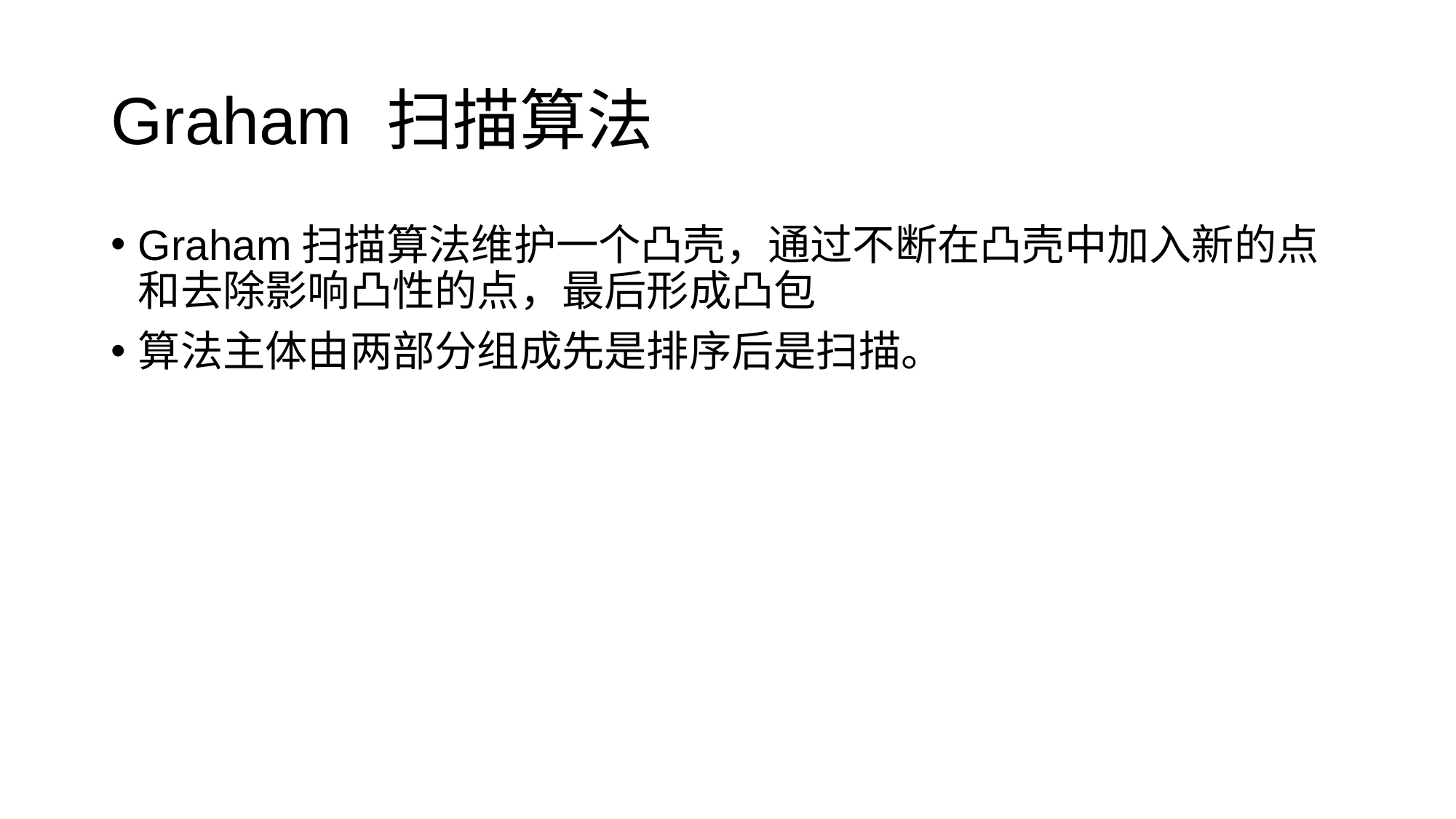

# Graham 扫描算法
Graham扫描算法维护一个凸壳，通过不断在凸壳中加入新的点和去除影响凸性的点，最后形成凸包
算法主体由两部分组成先是排序后是扫描。